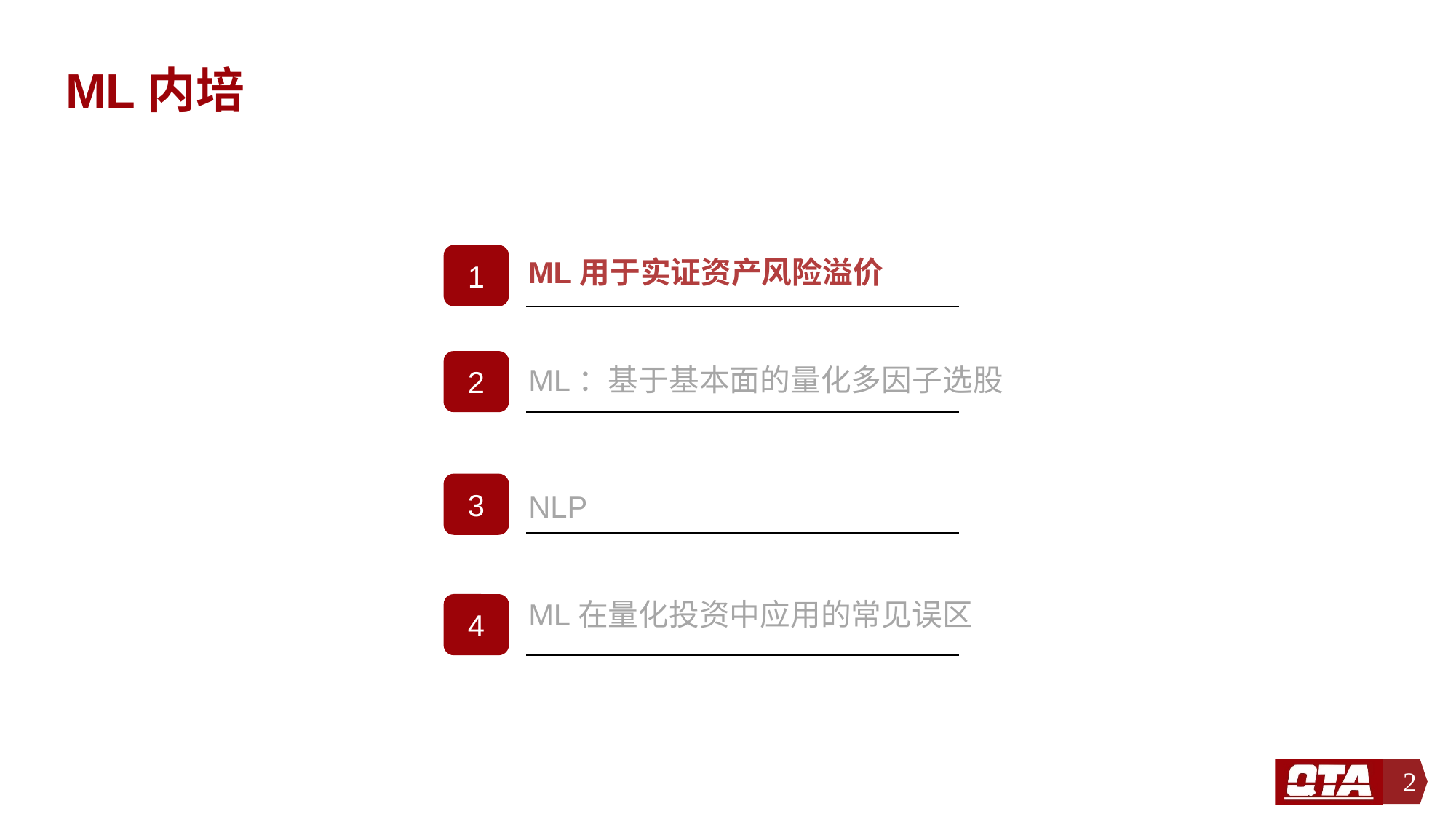

# ML内培
ML用于实证资产风险溢价
ML：基于基本面的量化多因子选股
NLP
ML在量化投资中应用的常见误区
2